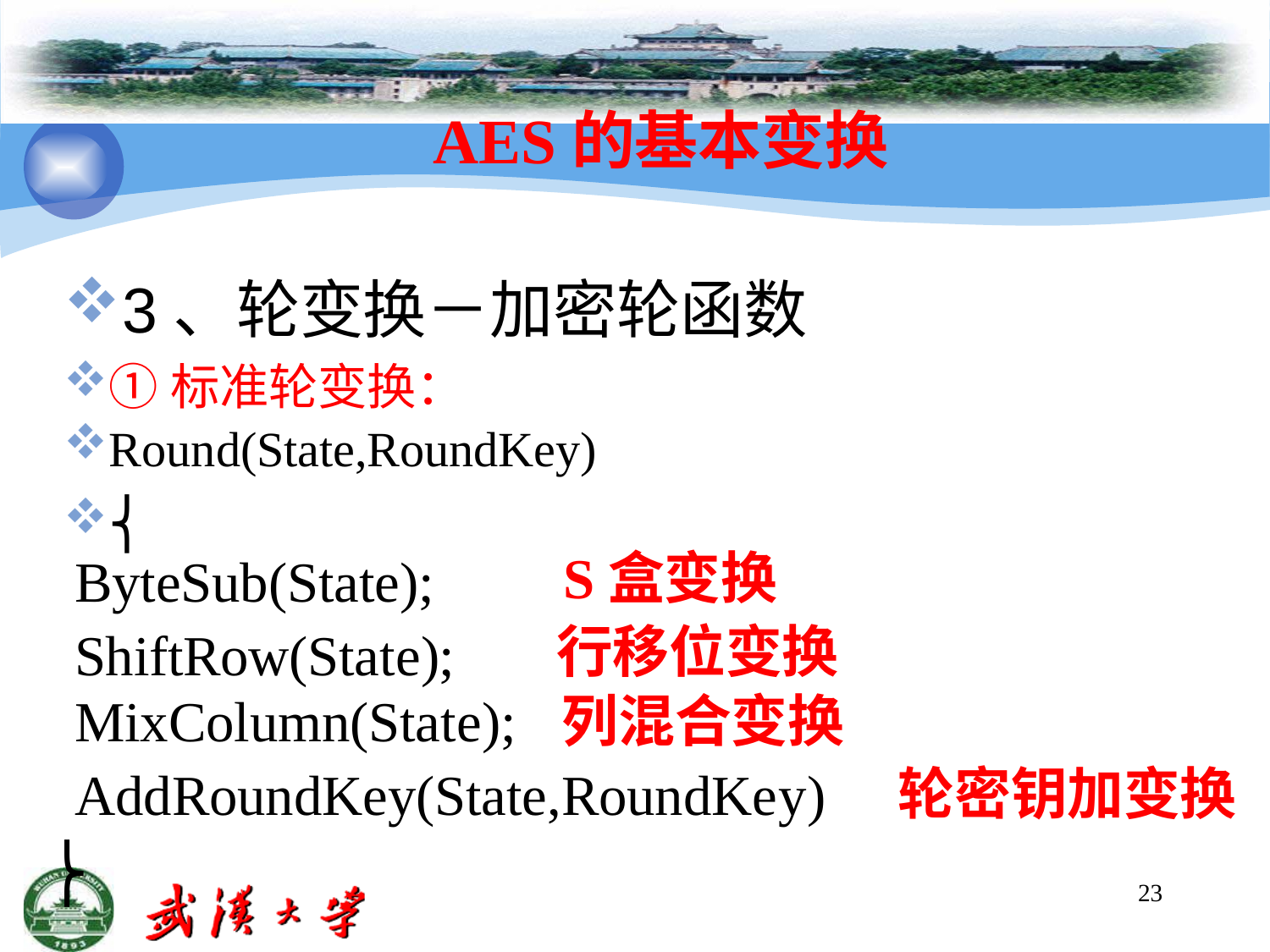

# AES的基本变换
3、轮变换－加密轮函数
①标准轮变换：
Round(State,RoundKey)
⎨
S盒变换 行移位变换
ByteSub(State); ShiftRow(State);
MixColumn(State);	列混合变换
AddRoundKey(State,RoundKey)
轮密钥加变换
⎬

23